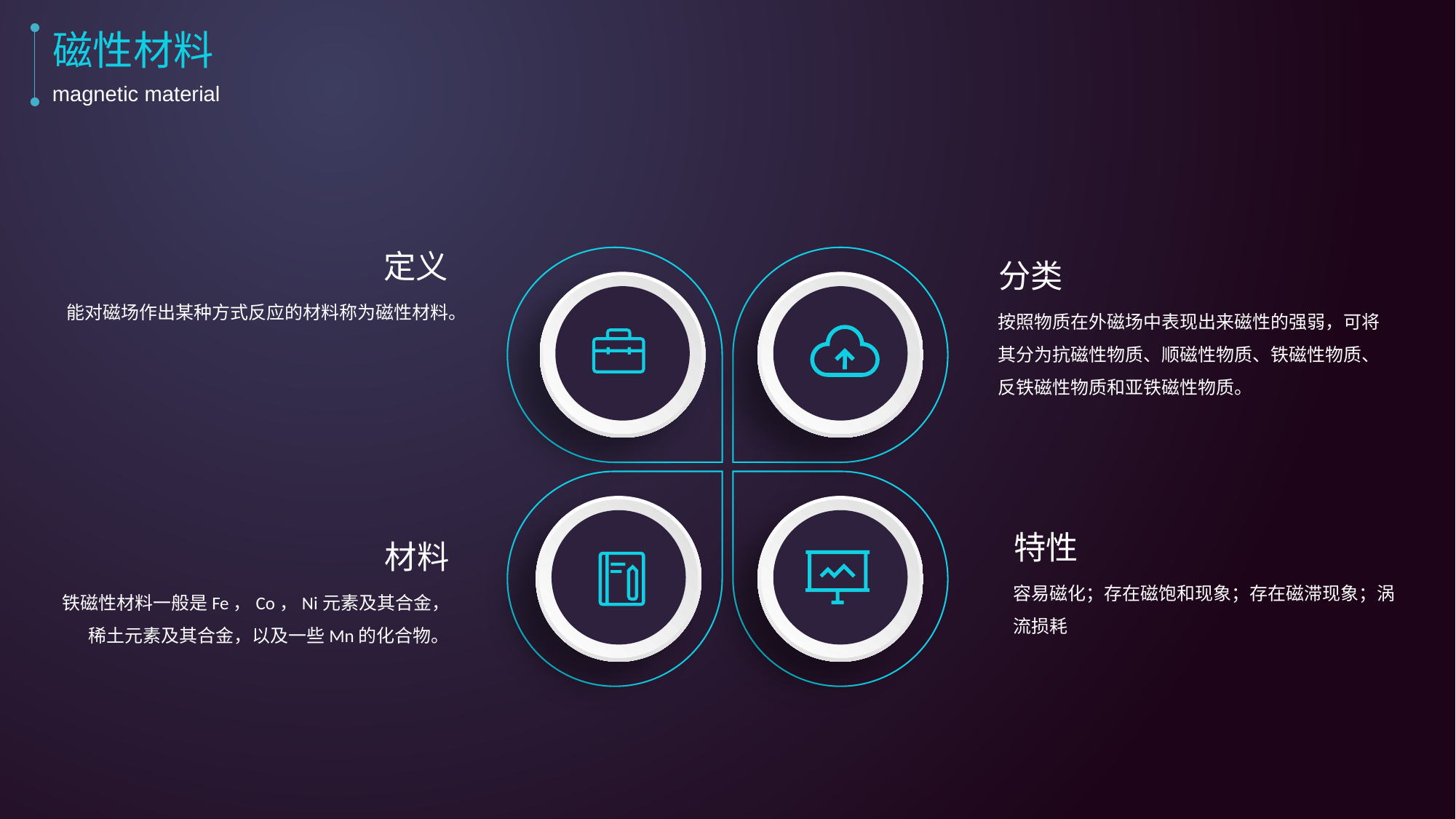

磁性材料
magnetic material
定义

分类

能对磁场作出某种方式反应的材料称为磁性材料。
按照物质在外磁场中表现出来磁性的强弱，可将其分为抗磁性物质、顺磁性物质、铁磁性物质、反铁磁性物质和亚铁磁性物质。

特性
材料
容易磁化；存在磁饱和现象；存在磁滞现象；涡流损耗
铁磁性材料一般是Fe，Co，Ni元素及其合金，稀土元素及其合金，以及一些Mn的化合物。